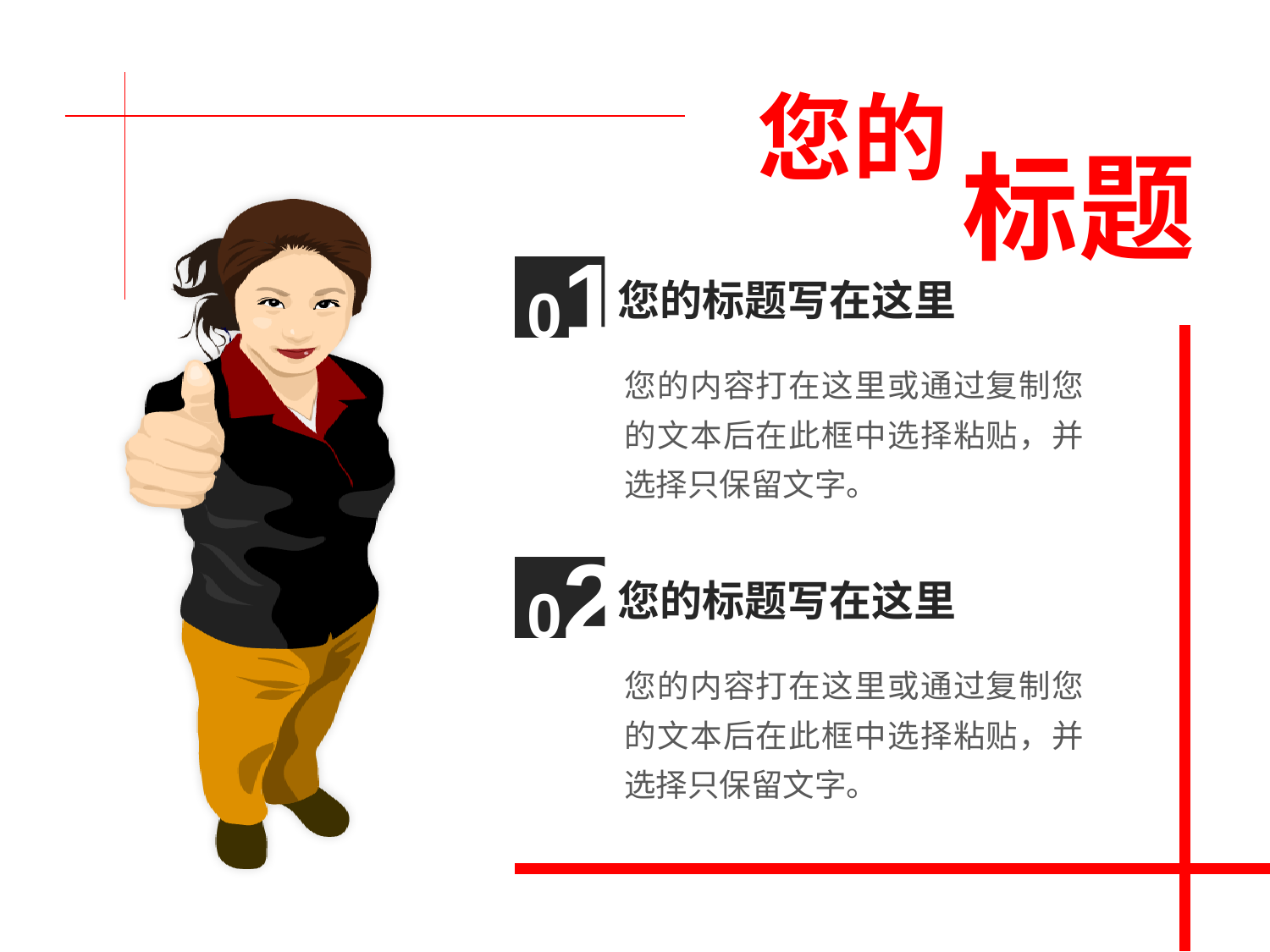

您的
标题

01

您的标题写在这里
您的内容打在这里或通过复制您的文本后在此框中选择粘贴，并选择只保留文字。
02

您的标题写在这里
您的内容打在这里或通过复制您的文本后在此框中选择粘贴，并选择只保留文字。